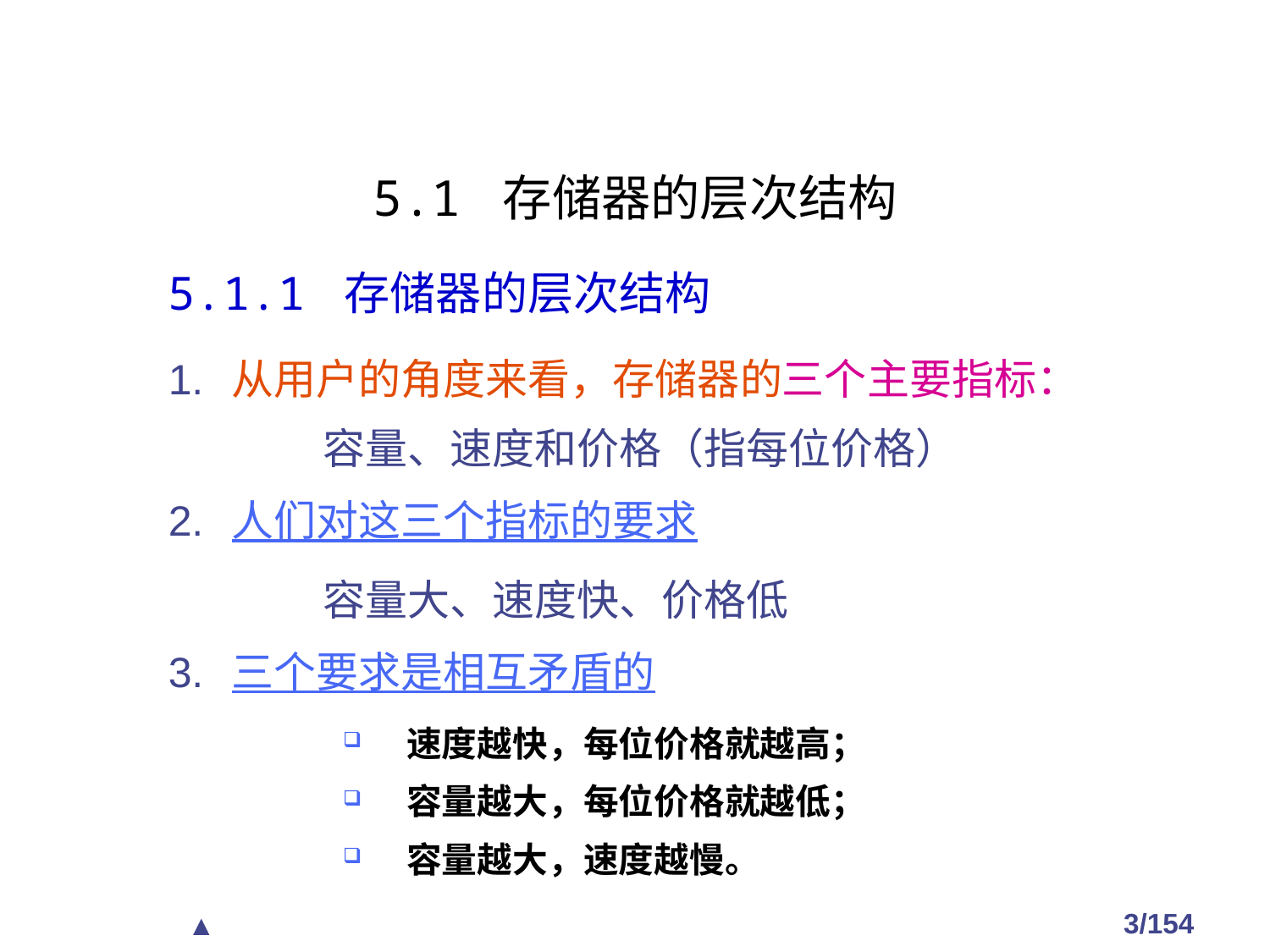

#
5.1 存储器的层次结构
5.1.1 存储器的层次结构
从用户的角度来看，存储器的三个主要指标：
      容量、速度和价格（指每位价格）
人们对这三个指标的要求
      容量大、速度快、价格低
三个要求是相互矛盾的
速度越快，每位价格就越高；
容量越大，每位价格就越低；
容量越大，速度越慢。